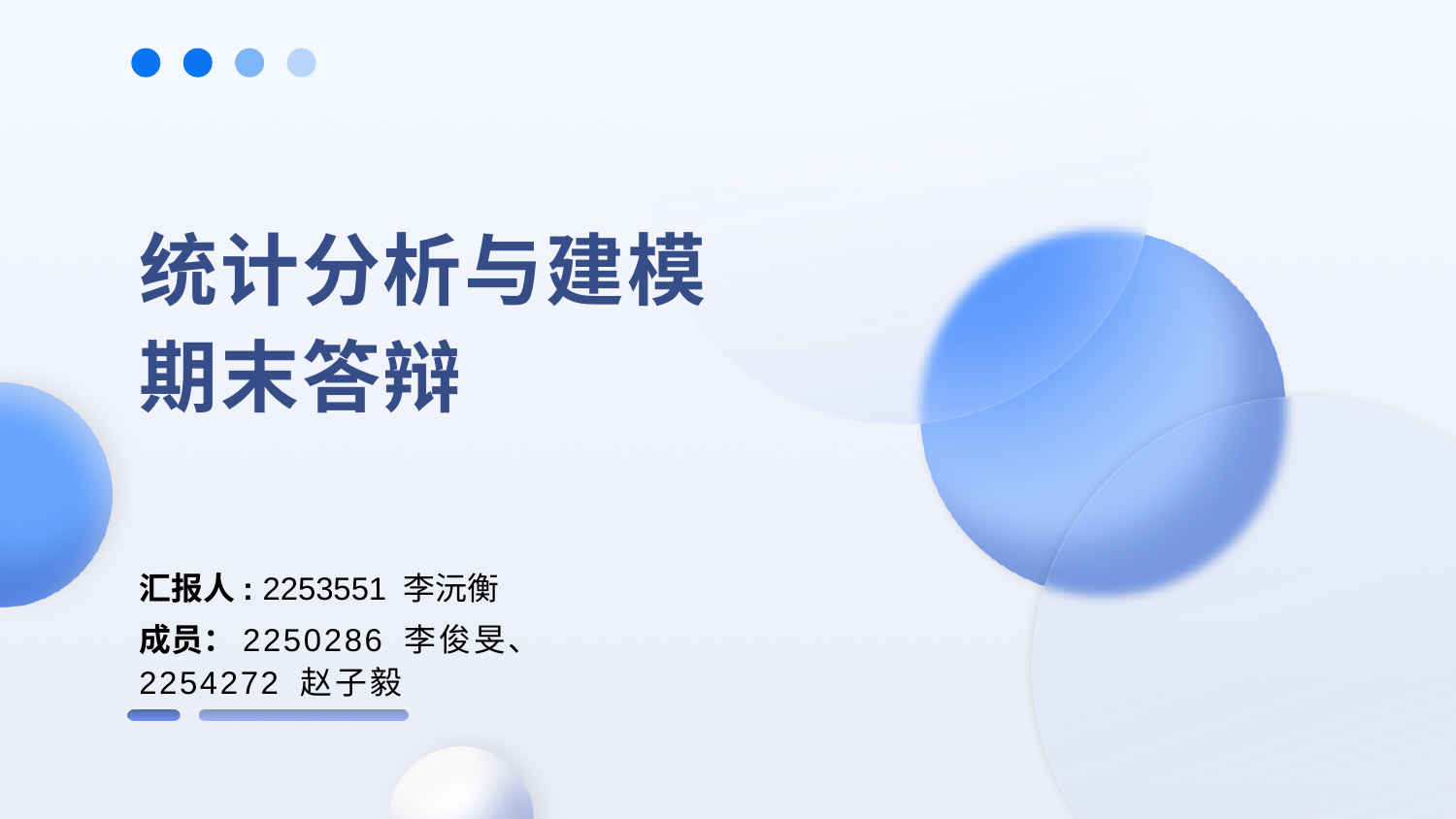

统计分析与建模期末答辩
汇报人: 2253551 李沅衡
成员：2250286 李俊旻、2254272 赵子毅